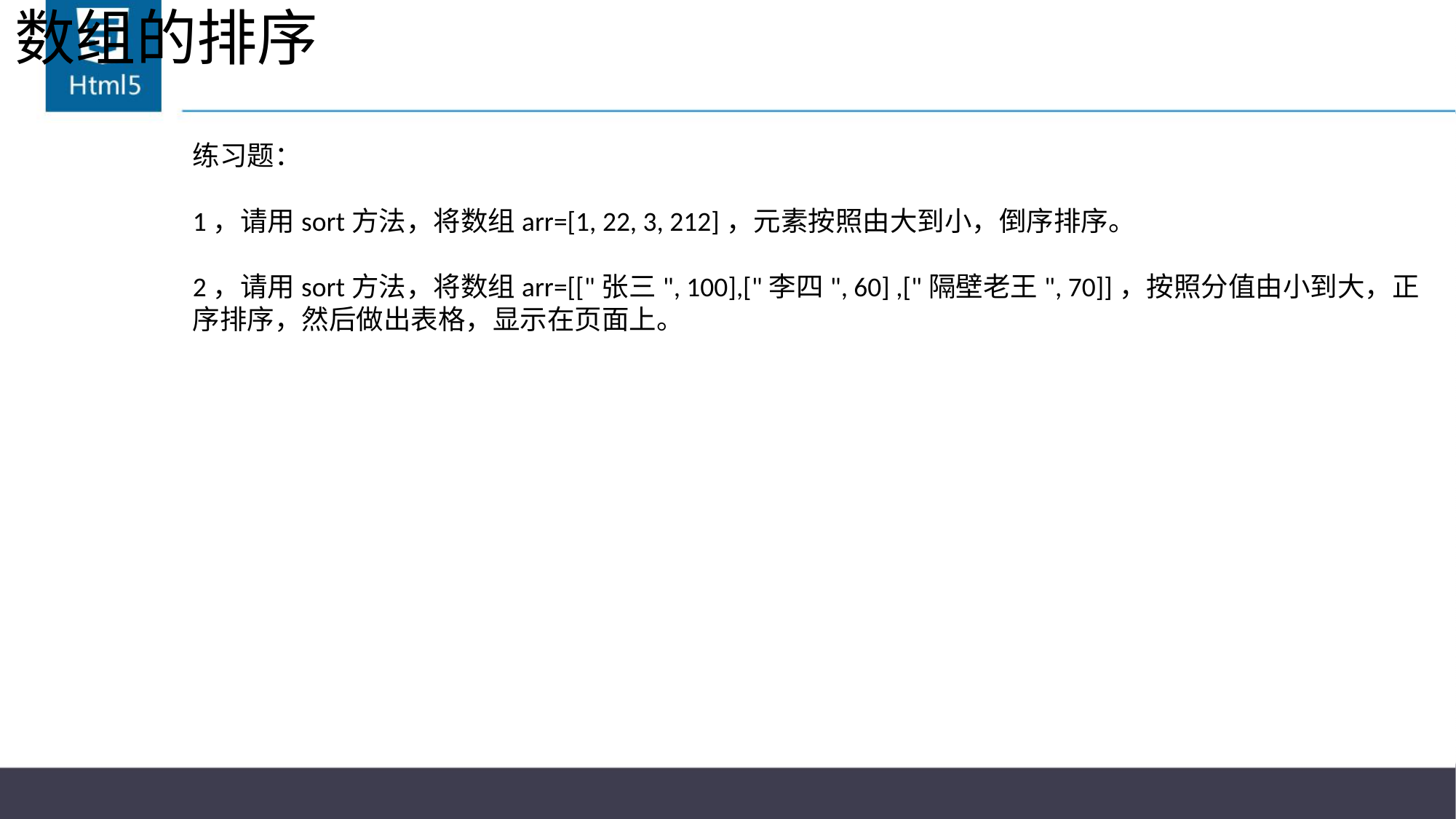

# 数组的排序
练习题：

1，请用sort方法，将数组arr=[1, 22, 3, 212]，元素按照由大到小，倒序排序。

2，请用sort方法，将数组arr=[["张三", 100],["李四", 60] ,["隔壁老王", 70]]，按照分值由小到大，正序排序，然后做出表格，显示在页面上。